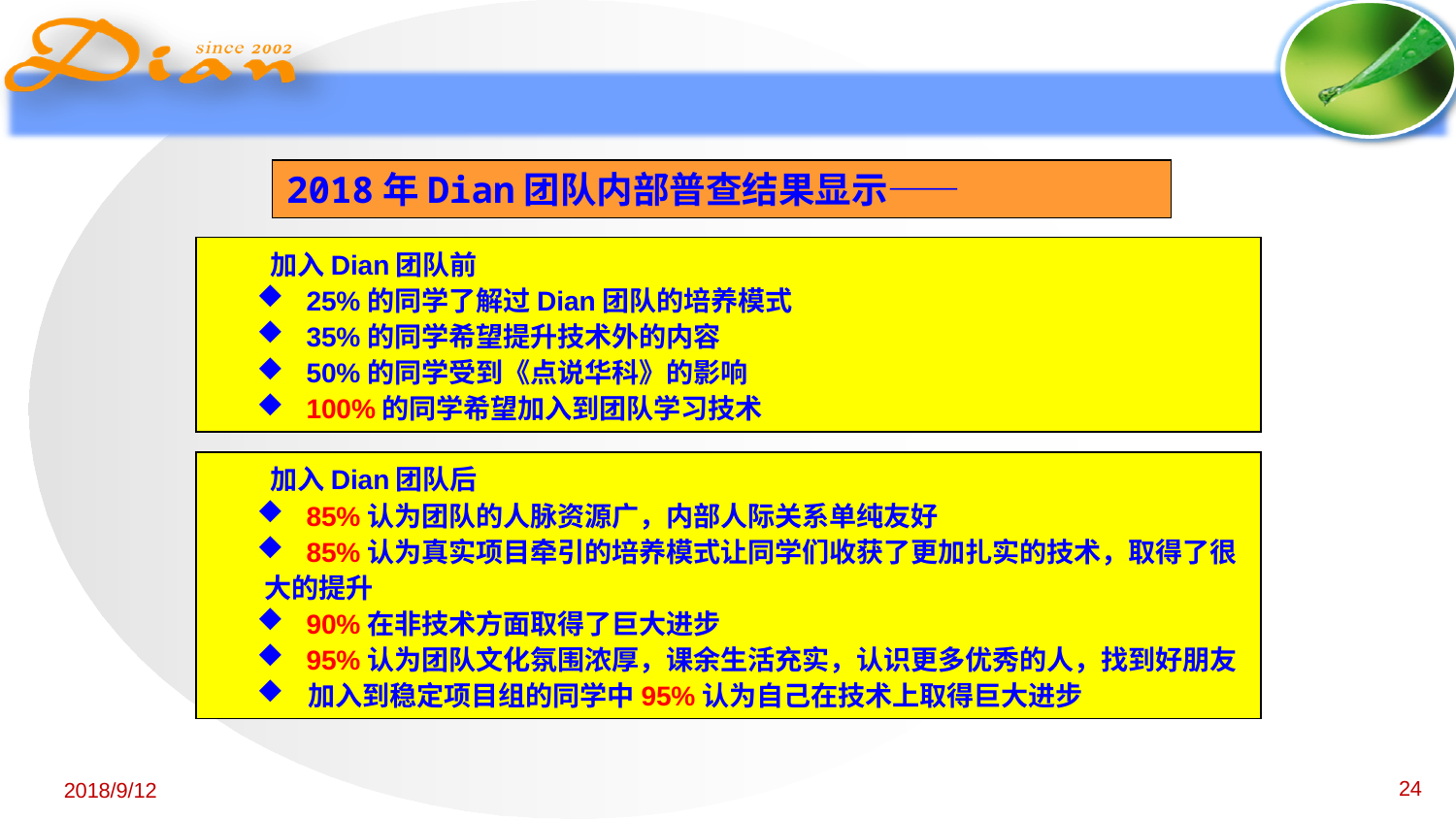

2018年Dian团队内部普查结果显示——
加入Dian团队前
   25%的同学了解过Dian团队的培养模式
   35%的同学希望提升技术外的内容
   50%的同学受到《点说华科》的影响
   100%的同学希望加入到团队学习技术
加入Dian团队后
   85%认为团队的人脉资源广，内部人际关系单纯友好
   85%认为真实项目牵引的培养模式让同学们收获了更加扎实的技术，取得了很大的提升
   90%在非技术方面取得了巨大进步
   95%认为团队文化氛围浓厚，课余生活充实，认识更多优秀的人，找到好朋友
   加入到稳定项目组的同学中95%认为自己在技术上取得巨大进步